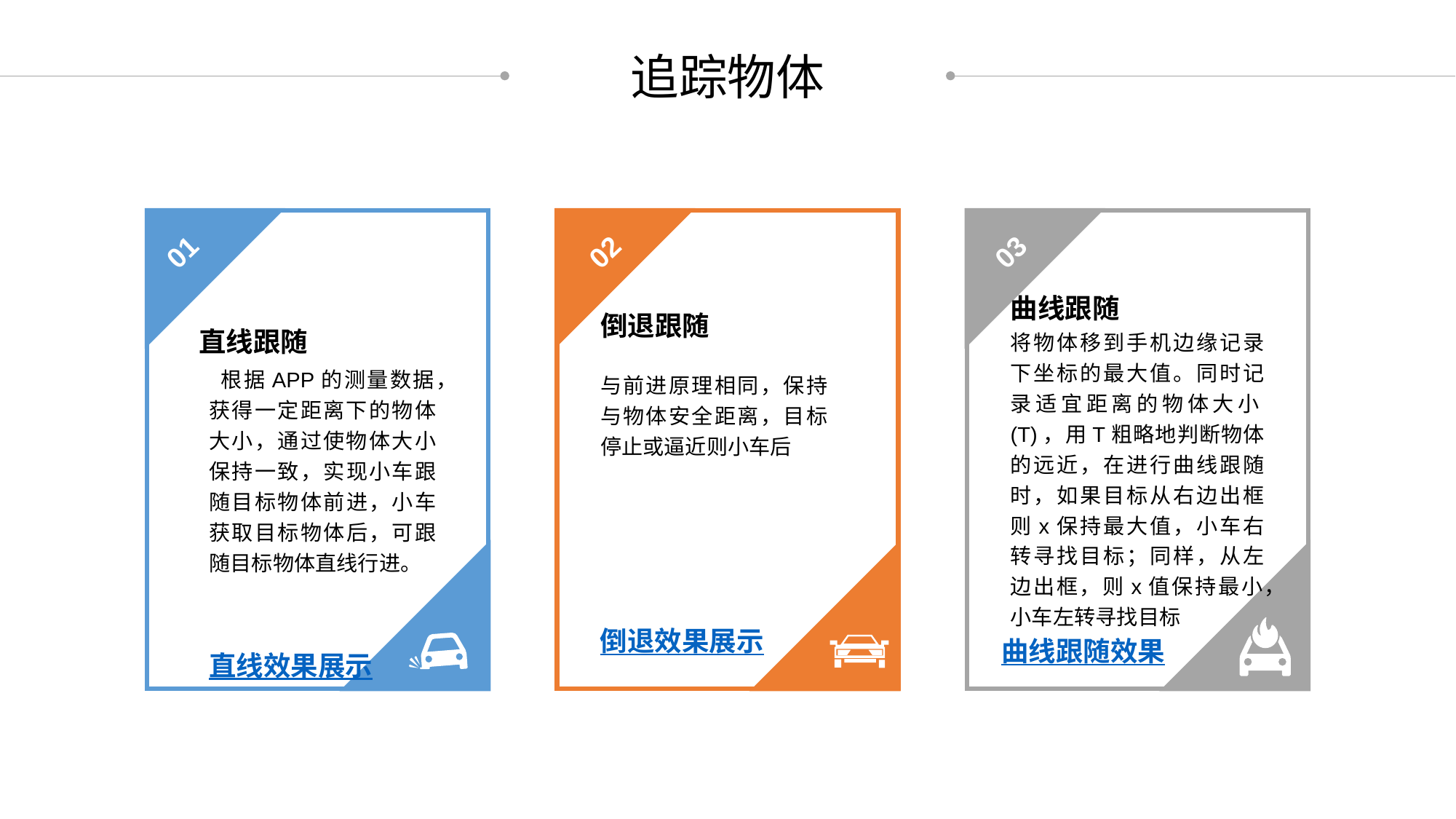

追踪物体

01

02

03

曲线跟随
将物体移到手机边缘记录下坐标的最大值。同时记录适宜距离的物体大小(T)，用T粗略地判断物体的远近，在进行曲线跟随时，如果目标从右边出框则x保持最大值，小车右转寻找目标；同样，从左边出框，则x值保持最小，小车左转寻找目标

曲线跟随效果
倒退跟随

与前进原理相同，保持与物体安全距离，目标停止或逼近则小车后

倒退效果展示
直线跟随
 根据APP的测量数据，获得一定距离下的物体大小，通过使物体大小保持一致，实现小车跟随目标物体前进，小车获取目标物体后，可跟随目标物体直线行进。

直线效果展示